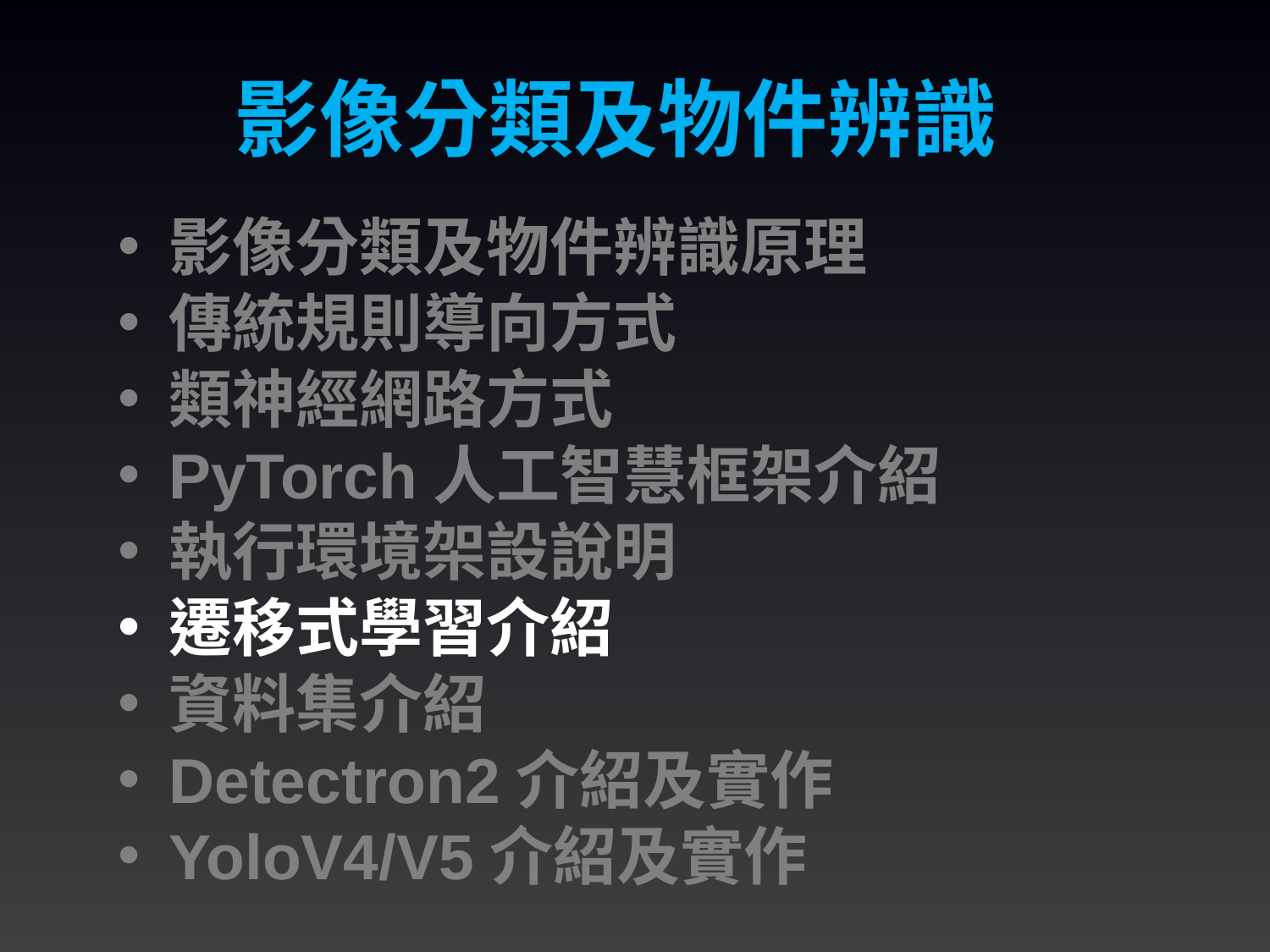

影像分類及物件辨識
影像分類及物件辨識原理
傳統規則導向方式
類神經網路方式
PyTorch人工智慧框架介紹
執行環境架設說明
遷移式學習介紹
資料集介紹
Detectron2介紹及實作
YoloV4/V5介紹及實作